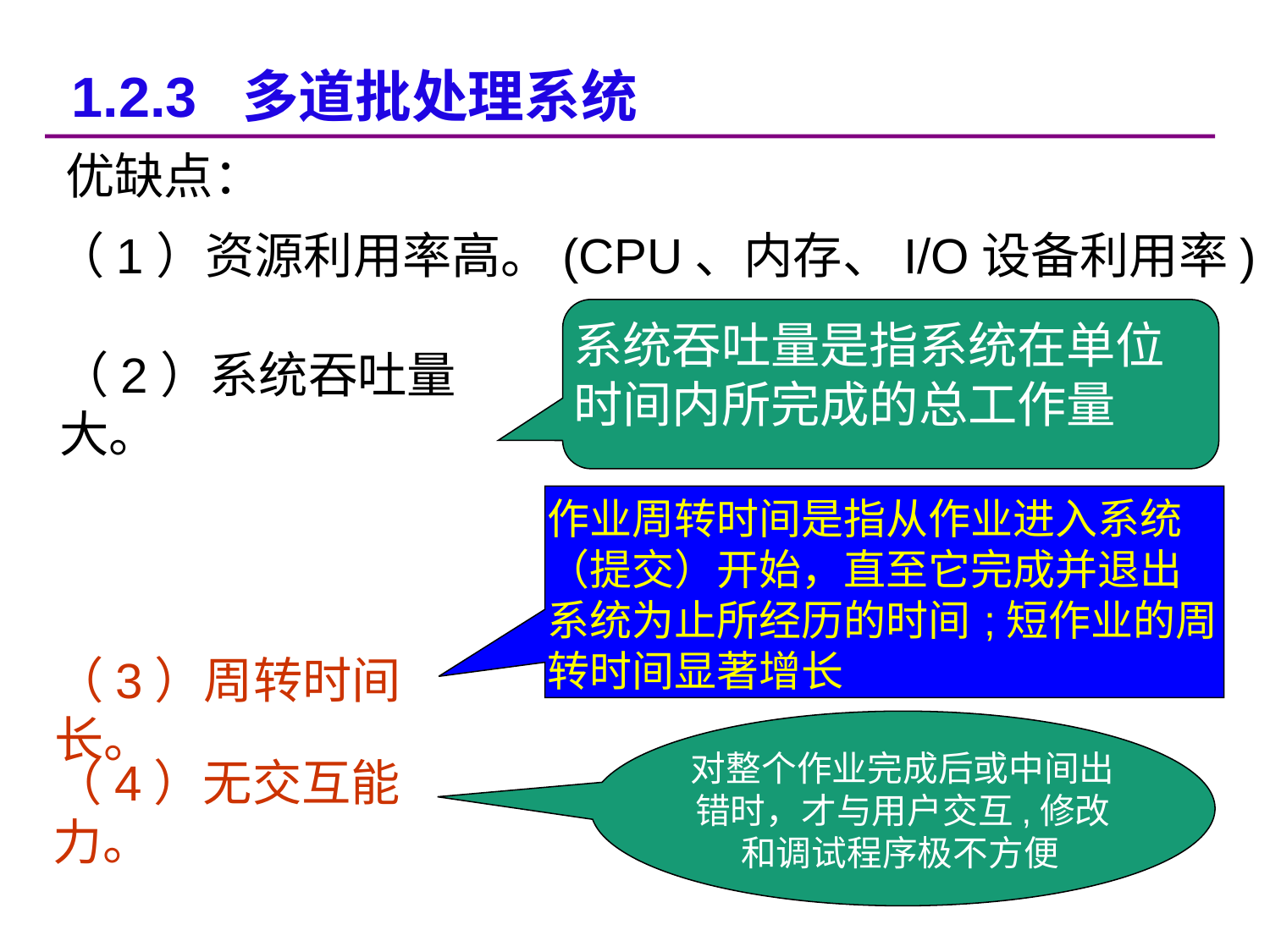

1.2.3  多道批处理系统

优缺点：
（1）资源利用率高。(CPU、内存、I/O设备利用率)
系统吞吐量是指系统在单位时间内所完成的总工作量
（2）系统吞吐量大。
作业周转时间是指从作业进入系统（提交）开始，直至它完成并退出系统为止所经历的时间 ;短作业的周转时间显著增长
（3）周转时间长。
对整个作业完成后或中间出错时，才与用户交互,修改和调试程序极不方便
（4）无交互能力。
29